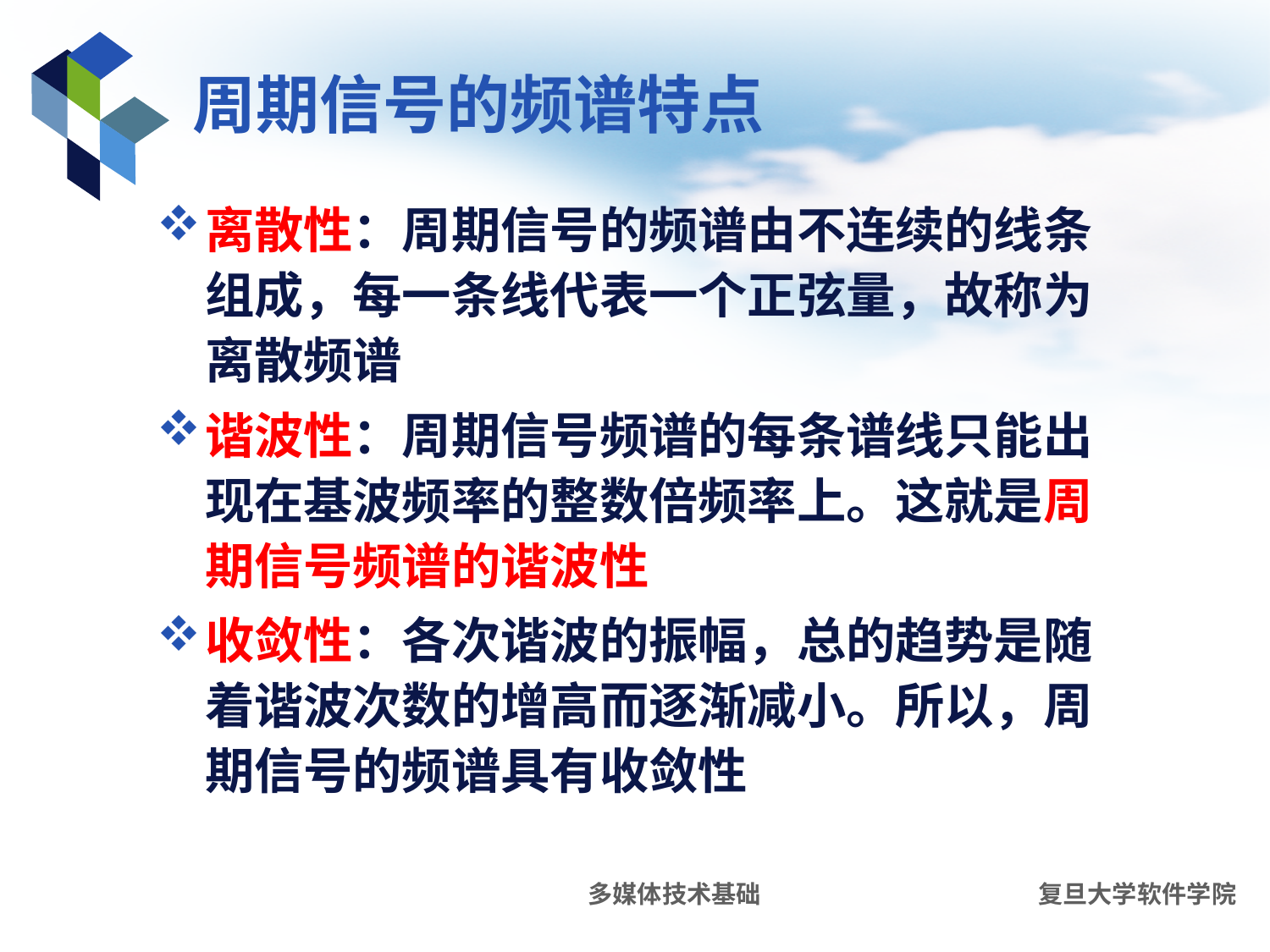

# 周期信号的频谱特点
离散性：周期信号的频谱由不连续的线条组成，每一条线代表一个正弦量，故称为离散频谱
谐波性：周期信号频谱的每条谱线只能出现在基波频率的整数倍频率上。这就是周期信号频谱的谐波性
收敛性：各次谐波的振幅，总的趋势是随着谐波次数的增高而逐渐减小。所以，周期信号的频谱具有收敛性
多媒体技术基础